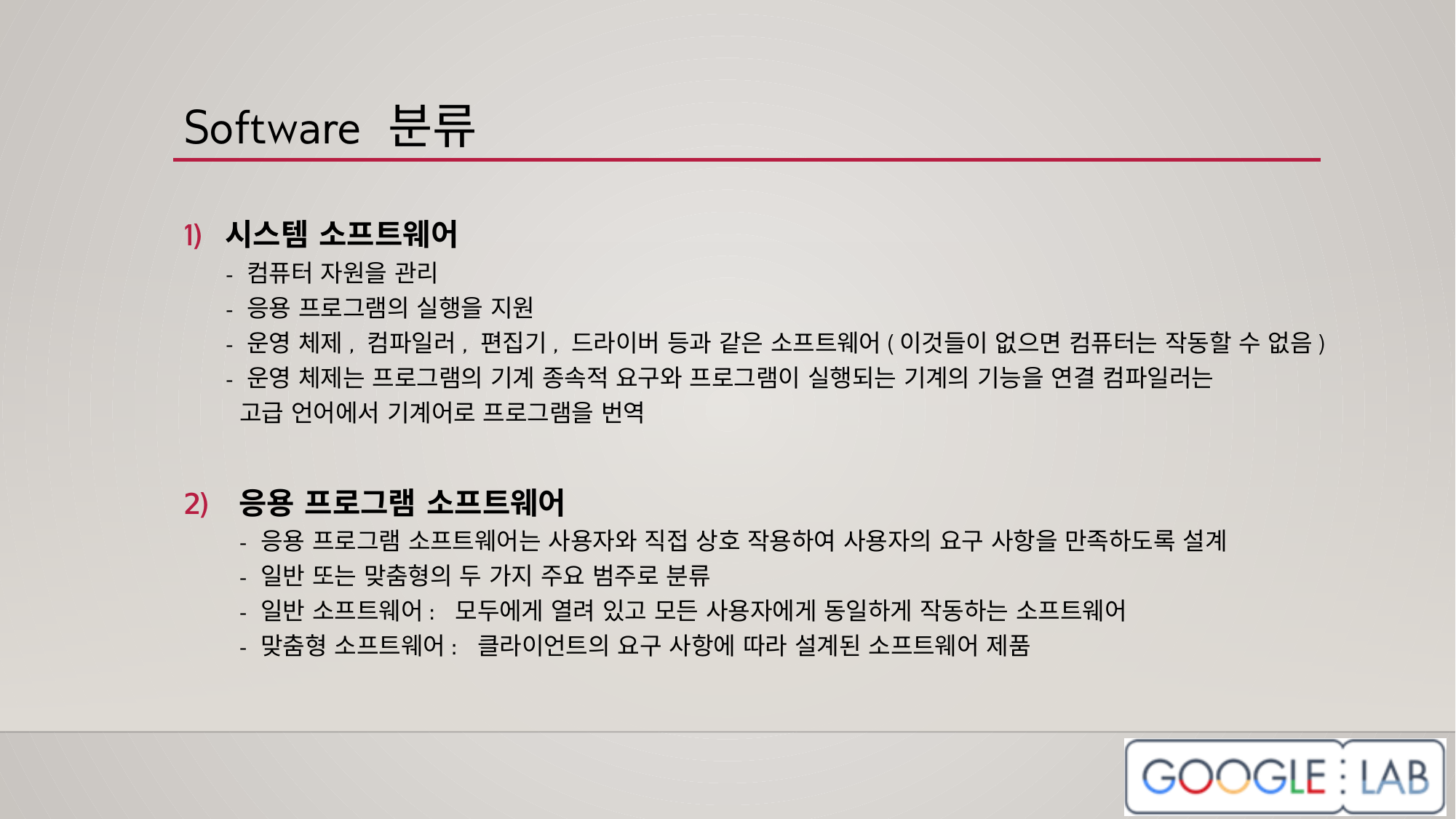

# Software 분류

시스템 소프트웨어
- 컴퓨터 자원을 관리
- 응용 프로그램의 실행을 지원
- 운영 체제, 컴파일러, 편집기, 드라이버 등과 같은 소프트웨어(이것들이 없으면 컴퓨터는 작동할 수 없음)
- 운영 체제는 프로그램의 기계 종속적 요구와 프로그램이 실행되는 기계의 기능을 연결 컴파일러는
  고급 언어에서 기계어로 프로그램을 번역
응용 프로그램 소프트웨어
- 응용 프로그램 소프트웨어는 사용자와 직접 상호 작용하여 사용자의 요구 사항을 만족하도록 설계
- 일반 또는 맞춤형의 두 가지 주요 범주로 분류
- 일반 소프트웨어:  모두에게 열려 있고 모든 사용자에게 동일하게 작동하는 소프트웨어
- 맞춤형 소프트웨어:  클라이언트의 요구 사항에 따라 설계된 소프트웨어 제품